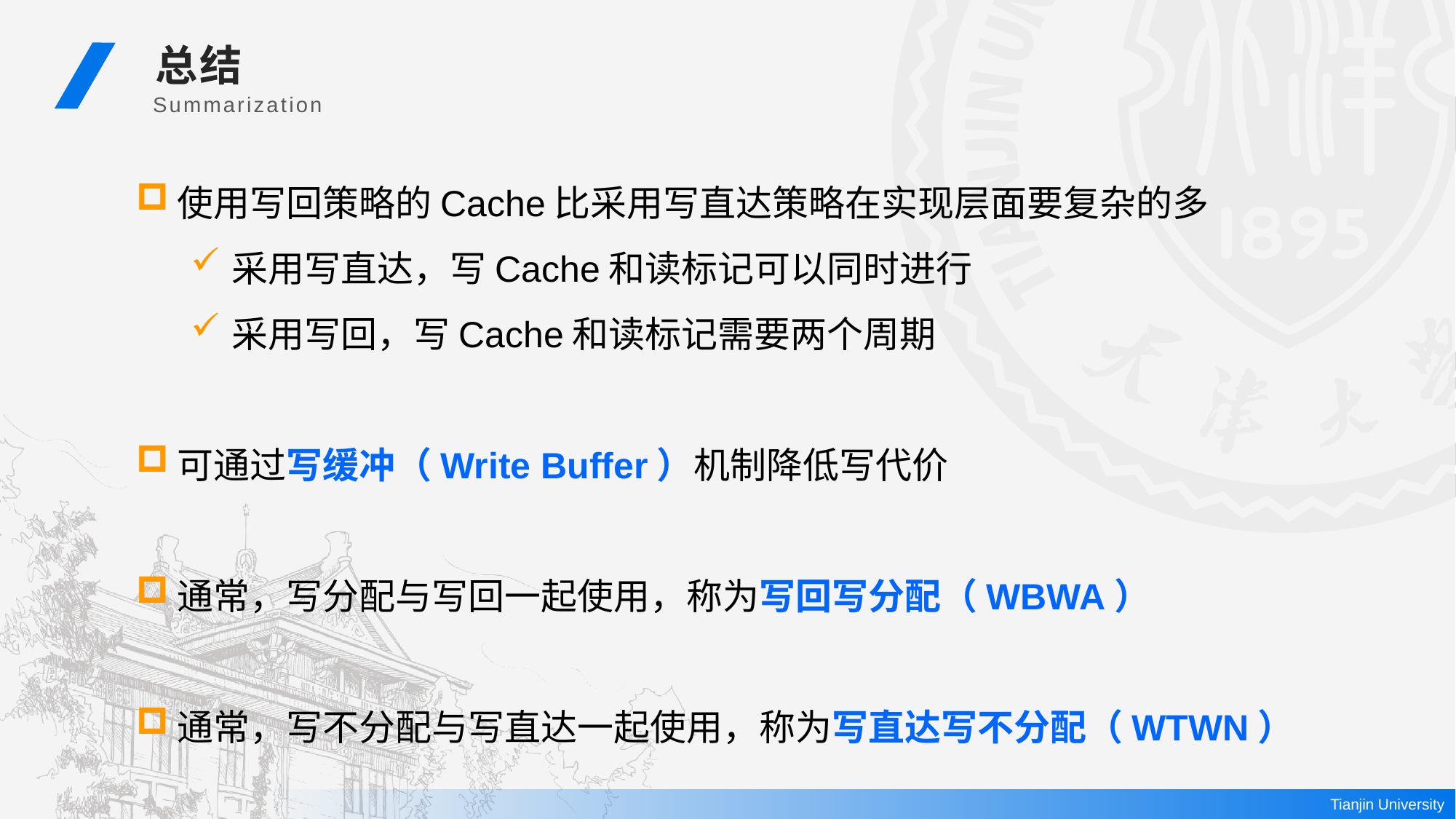

总结
  Summarization
使用写回策略的Cache比采用写直达策略在实现层面要复杂的多
采用写直达，写Cache和读标记可以同时进行
采用写回，写Cache和读标记需要两个周期

可通过写缓冲（Write Buffer）机制降低写代价

通常，写分配与写回一起使用，称为写回写分配（WBWA）

通常，写不分配与写直达一起使用，称为写直达写不分配（WTWN）